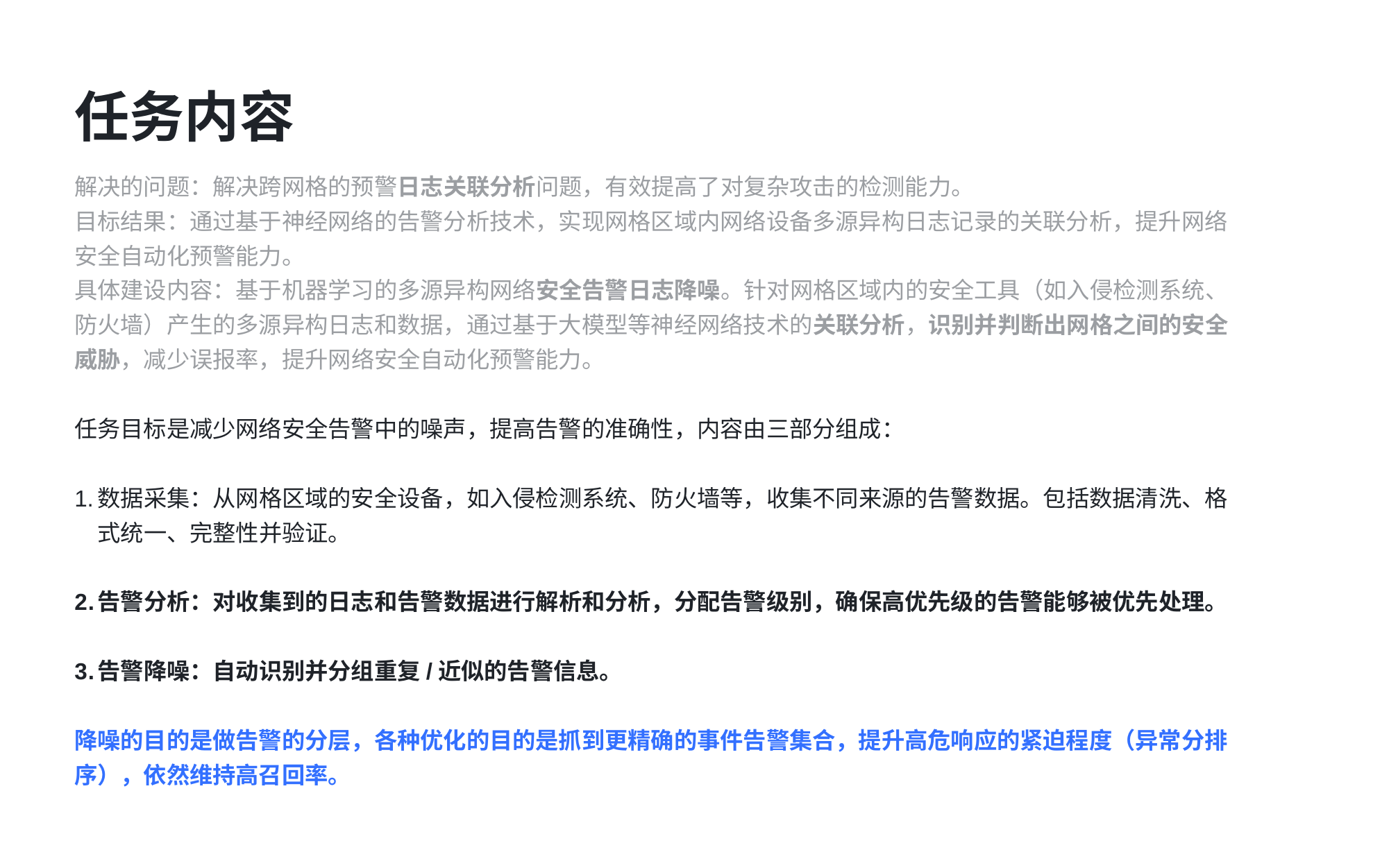

任务内容
解决的问题：解决跨网格的预警日志关联分析问题，有效提高了对复杂攻击的检测能力。
目标结果：通过基于神经网络的告警分析技术，实现网格区域内网络设备多源异构日志记录的关联分析，提升网络安全自动化预警能力。
具体建设内容：基于机器学习的多源异构网络安全告警日志降噪。针对网格区域内的安全工具（如入侵检测系统、防火墙）产生的多源异构日志和数据，通过基于大模型等神经网络技术的关联分析，识别并判断出网格之间的安全威胁，减少误报率，提升网络安全自动化预警能力。

任务目标是减少网络安全告警中的噪声，提高告警的准确性，内容由三部分组成：

数据采集：从网格区域的安全设备，如入侵检测系统、防火墙等，收集不同来源的告警数据。包括数据清洗、格式统一、完整性并验证。

告警分析：对收集到的日志和告警数据进行解析和分析，分配告警级别，确保高优先级的告警能够被优先处理。

告警降噪：自动识别并分组重复/近似的告警信息。

降噪的目的是做告警的分层，各种优化的目的是抓到更精确的事件告警集合，提升高危响应的紧迫程度（异常分排序），依然维持高召回率。